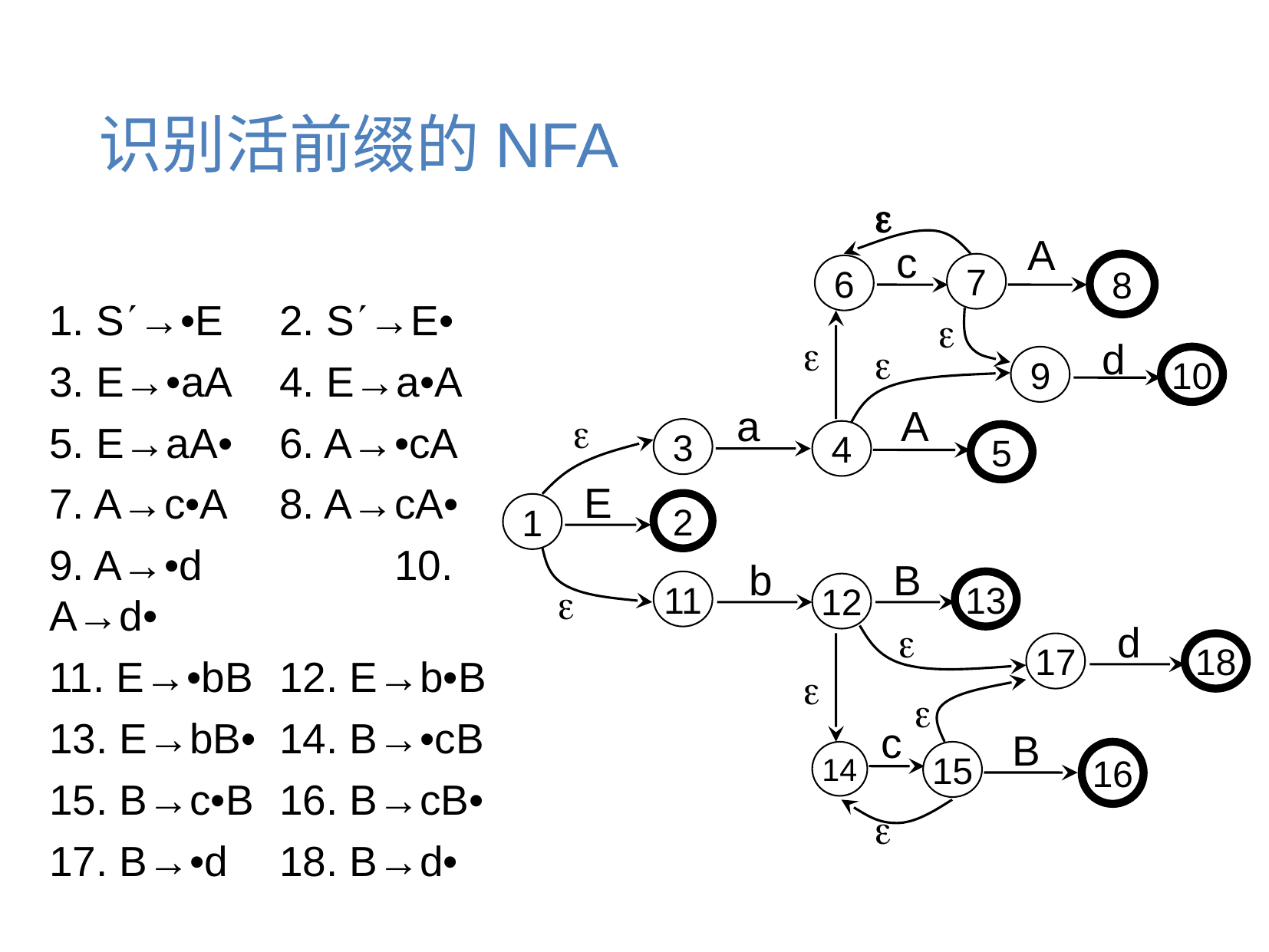

# 识别活前缀的NFA
ε
A

c
7
8
6

ε

ε
d
ε
9
10

a
A
ε
3
4
5

E
2
1

b
B
ε
11
13
12

ε
d

17
18
ε

ε

c
B
14
15
16

ε

1. S′→•E 	2. S′→E•
3. E→•aA 	4. E→a•A
5. E→aA• 	6. A→•cA
7. A→c•A 	8. A→cA•
9. A→•d 		10. A→d•
11. E→•bB 	12. E→b•B
13. E→bB•	14. B→•cB
15. B→c•B 	16. B→cB•
17. B→•d 	18. B→d•